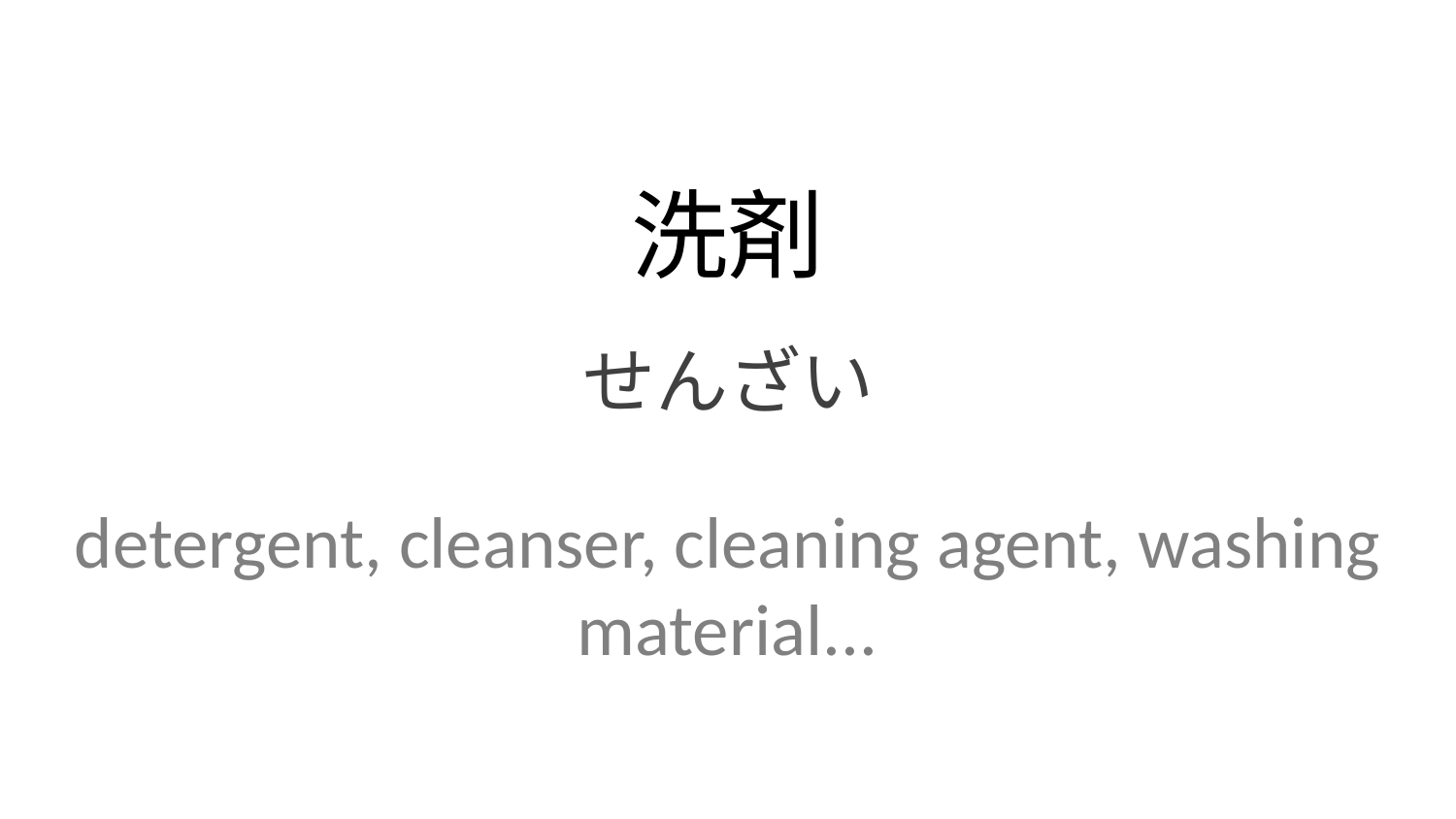

洗剤

せんざい
detergent, cleanser, cleaning agent, washing material...